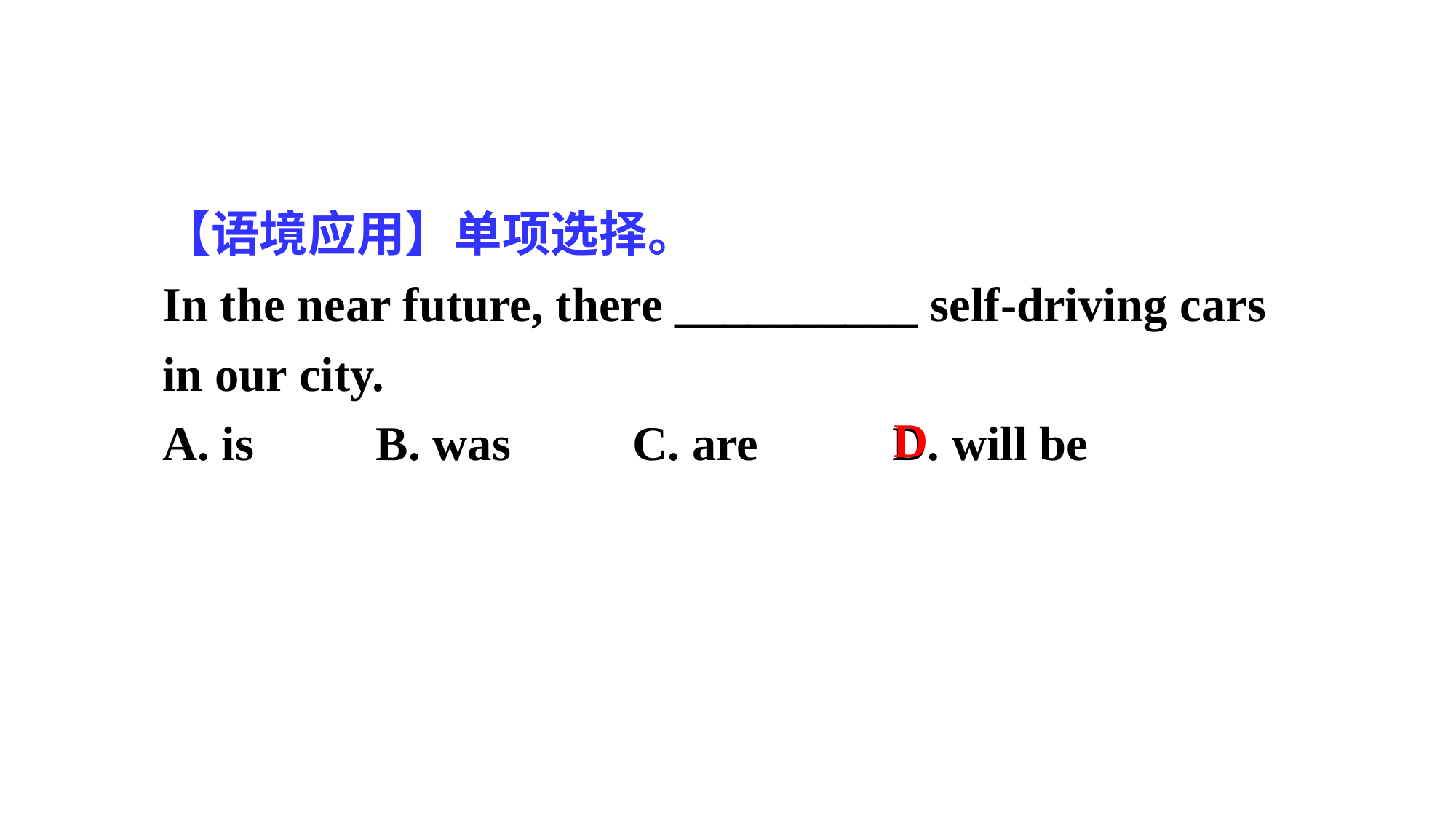

【语境应用】单项选择。
In the near future, there __________ self-driving cars in our city.
A. is          B. was          C. are           D. will be
D